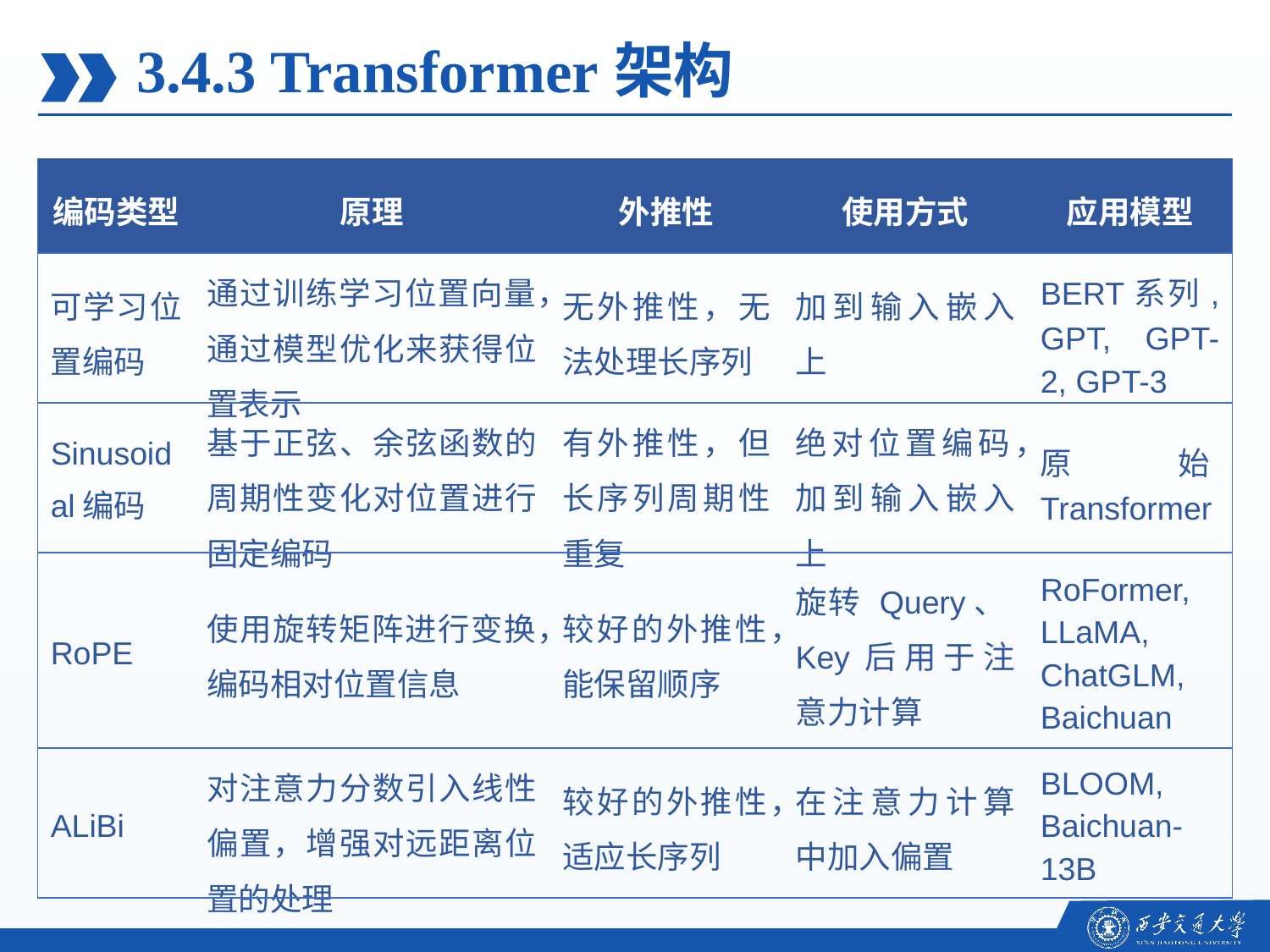

3.4.3 Transformer架构
| 编码类型 | 原理 | 外推性 | 使用方式 | 应用模型 |
| --- | --- | --- | --- | --- |
| 可学习位置编码 | 通过训练学习位置向量，通过模型优化来获得位置表示 | 无外推性，无法处理长序列 | 加到输入嵌入上 | BERT系列, GPT, GPT-2, GPT-3 |
| Sinusoidal编码 | 基于正弦、余弦函数的周期性变化对位置进行固定编码 | 有外推性，但长序列周期性重复 | 绝对位置编码，加到输入嵌入上 | 原始Transformer |
| RoPE | 使用旋转矩阵进行变换，编码相对位置信息 | 较好的外推性，能保留顺序 | 旋转 Query、Key后用于注意力计算 | RoFormer, LLaMA, ChatGLM, Baichuan |
| ALiBi | 对注意力分数引入线性偏置，增强对远距离位置的处理 | 较好的外推性，适应长序列 | 在注意力计算中加入偏置 | BLOOM, Baichuan-13B |